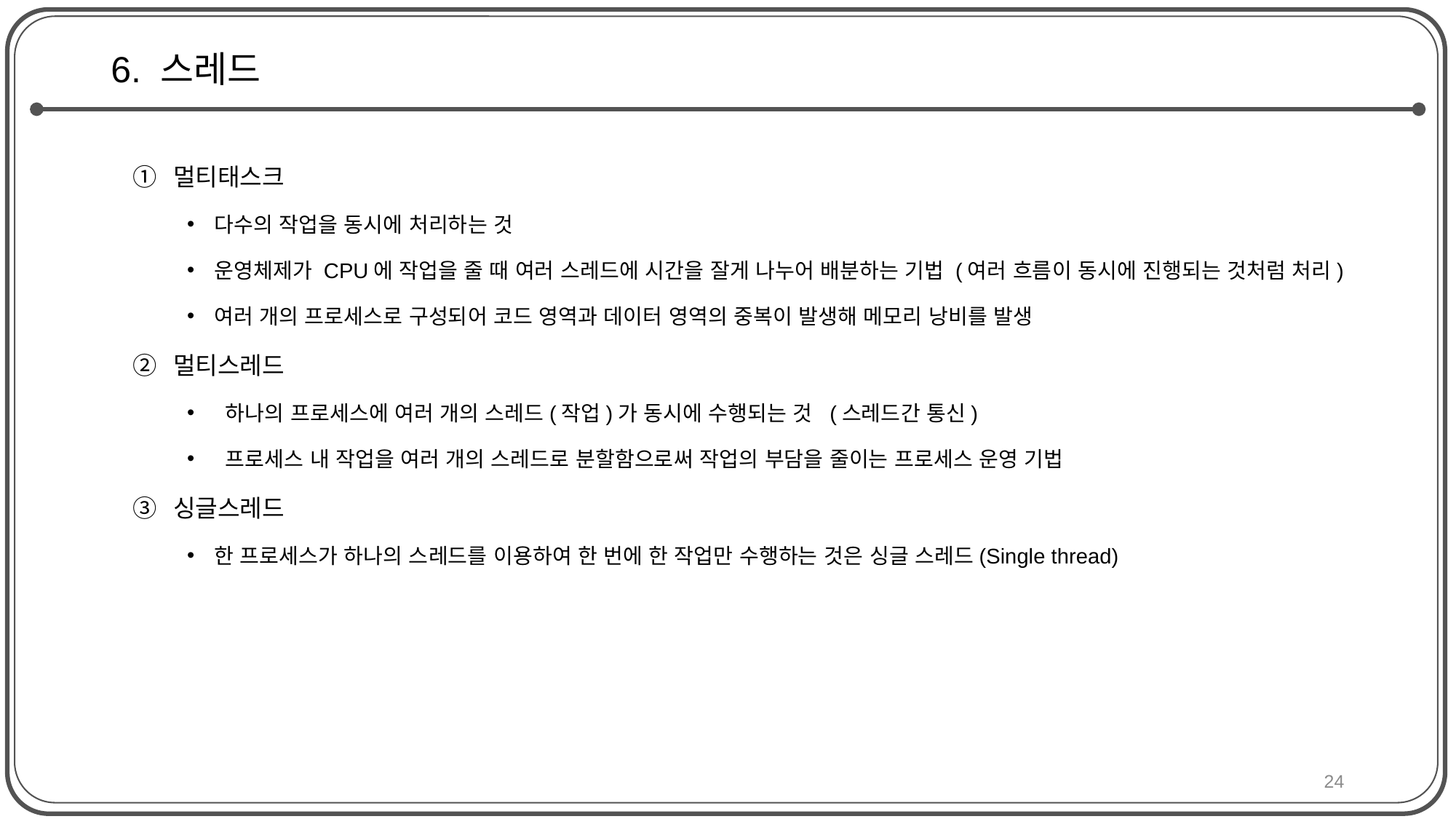

# 6. 스레드
멀티태스크
다수의 작업을 동시에 처리하는 것
운영체제가 CPU에 작업을 줄 때 여러 스레드에 시간을 잘게 나누어 배분하는 기법 (여러 흐름이 동시에 진행되는 것처럼 처리)
여러 개의 프로세스로 구성되어 코드 영역과 데이터 영역의 중복이 발생해 메모리 낭비를 발생
멀티스레드
 하나의 프로세스에 여러 개의 스레드(작업)가 동시에 수행되는 것  (스레드간 통신)
 프로세스 내 작업을 여러 개의 스레드로 분할함으로써 작업의 부담을 줄이는 프로세스 운영 기법
싱글스레드
한 프로세스가 하나의 스레드를 이용하여 한 번에 한 작업만 수행하는 것은 싱글 스레드(Single thread)

24